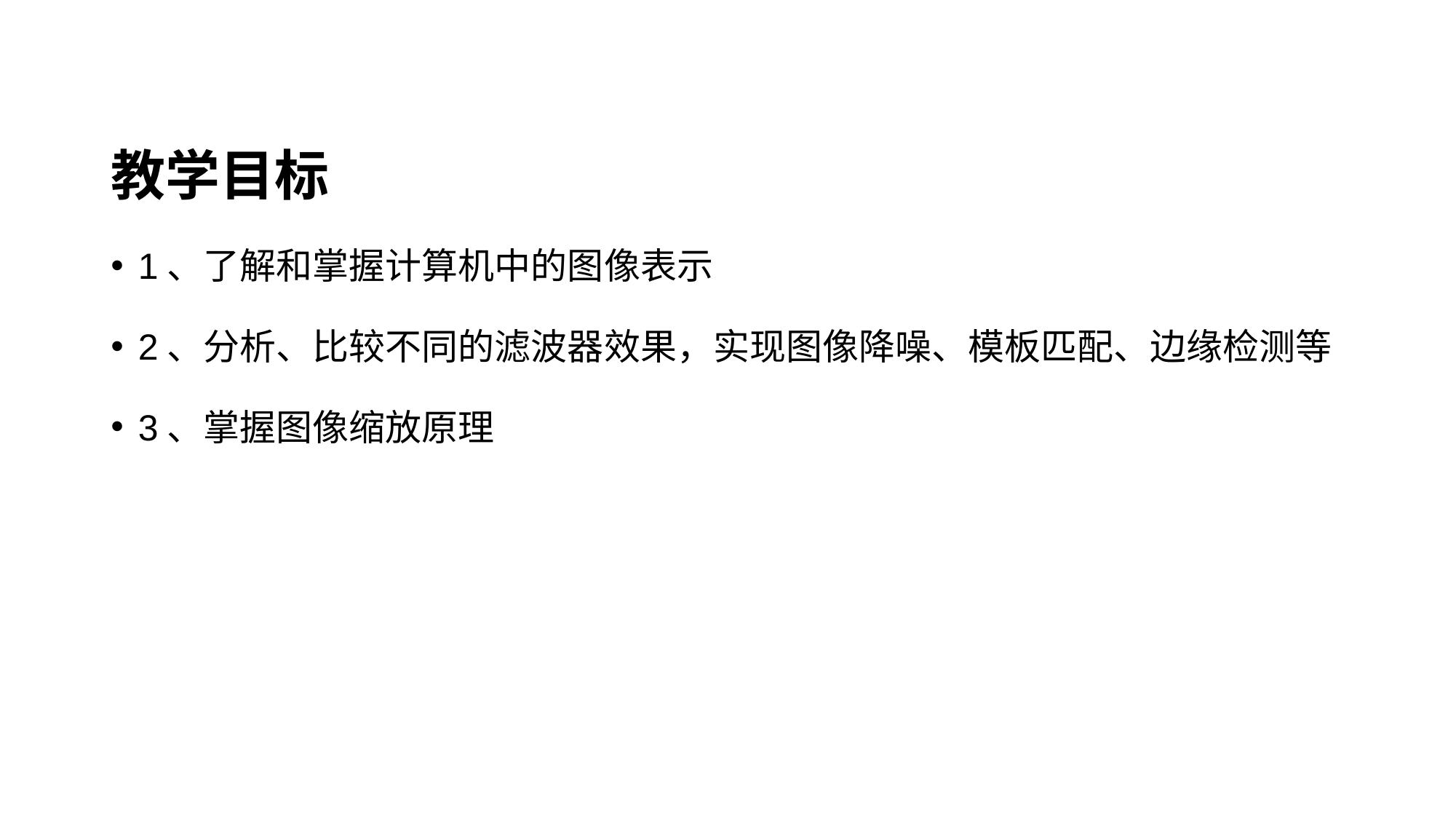

教学目标
1、了解和掌握计算机中的图像表示
2、分析、比较不同的滤波器效果，实现图像降噪、模板匹配、边缘检测等
3、掌握图像缩放原理